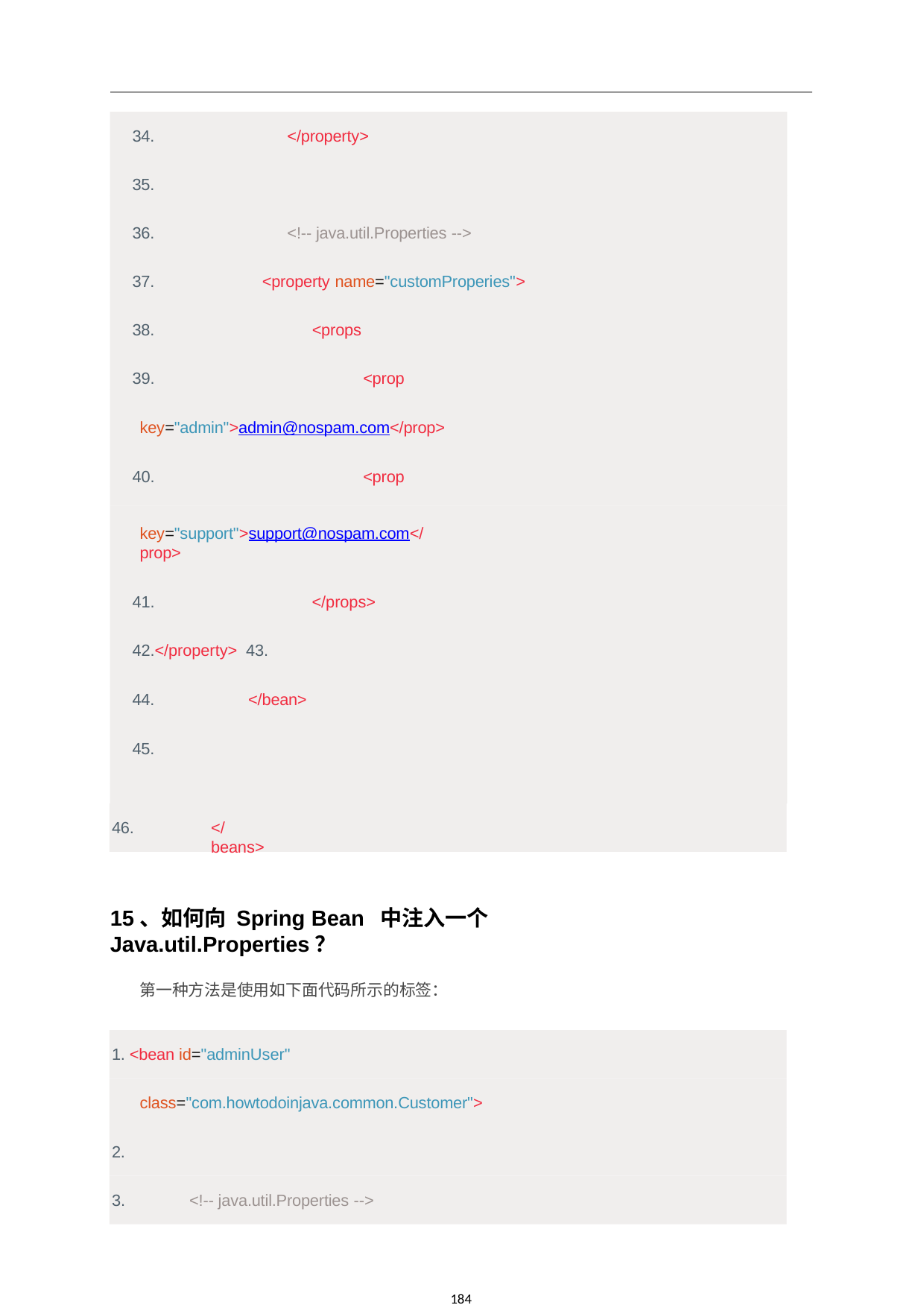

34.
</property>

35.

36.
<!-- java.util.Properties -->

37.
<property name="customProperies">

38.
<props>

<prop

key="admin">admin@nospam.com</prop>

<prop

key="support">support@nospam.com</prop>

</props>
</property>  43.

44.	</bean>

45.

46.
</beans>
15、如何向 Spring Bean 中注入一个 Java.util.Properties？
第一种方法是使用如下面代码所示的标签：
1. <bean id="adminUser"  class="com.howtodoinjava.common.Customer">

2.

3.
<!-- java.util.Properties -->
184